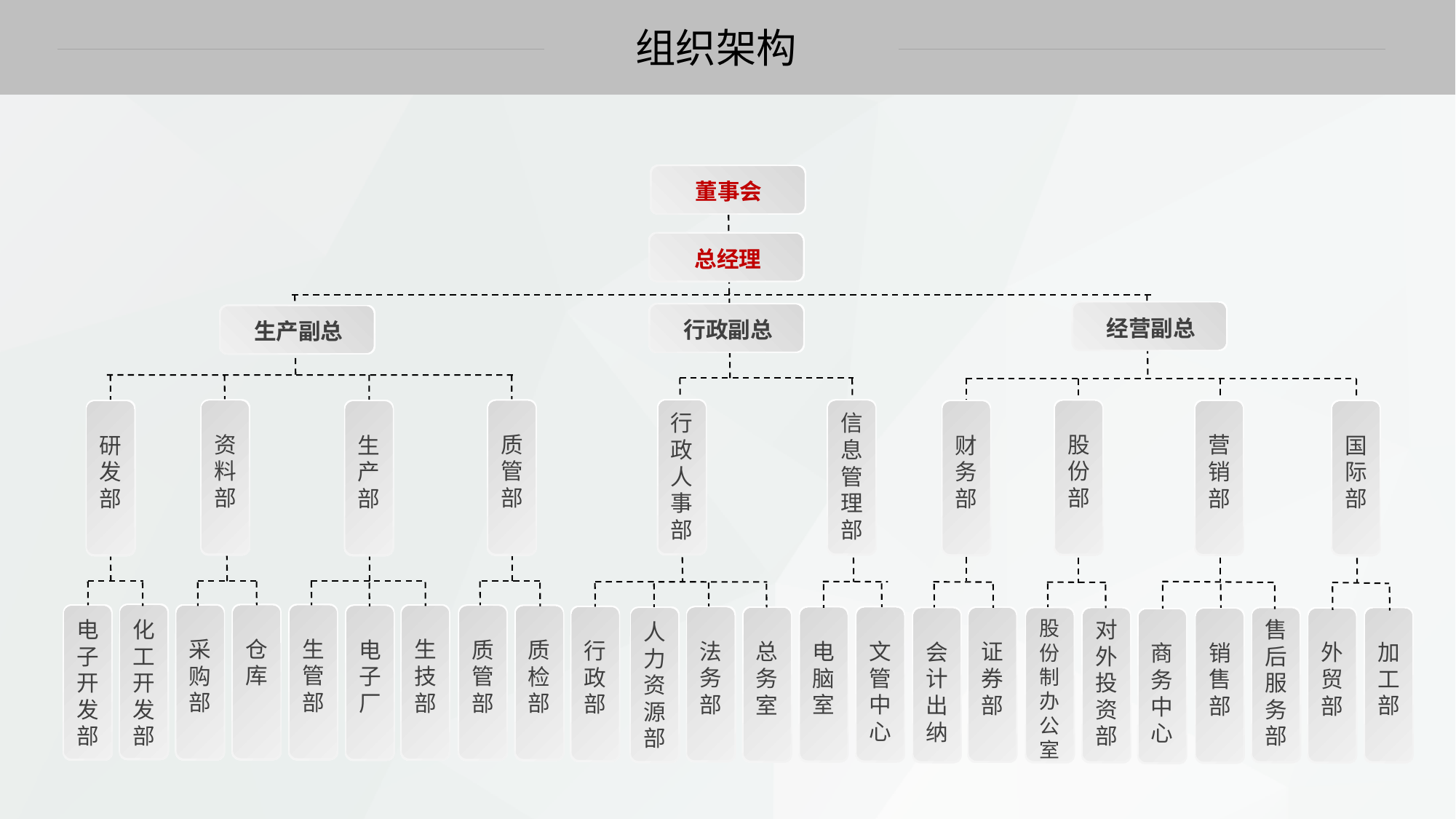

组织架构

董事会

总经理

经营副总

行政副总

生产副总
行政人事部

信息管理部

资料部

质管部

股份部

营销部

研发部

生产部

财务部

国际部

化工开发部

仓库

生管部

采购部

生技部

电子开发部

电子厂

质管部

质检部

行政部

法务部

电脑室

文管中心

总务室

证券部

人力资源部

售后服务部

会计出纳

股份制办公室

对外投资部

加工部

外贸部

销售部

商务中心